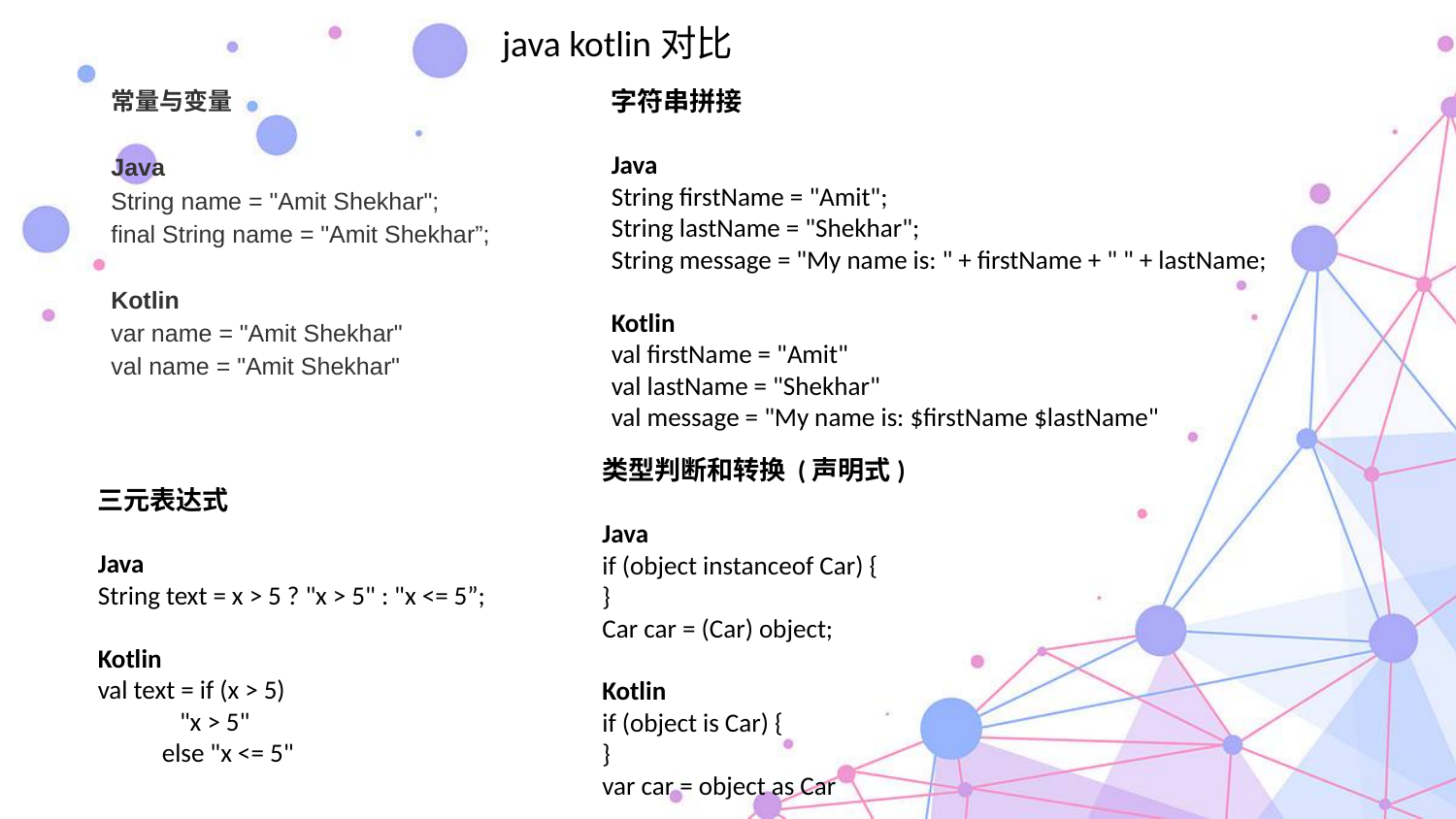

java kotlin对比
字符串拼接

Java
String firstName = "Amit";
String lastName = "Shekhar";
String message = "My name is: " + firstName + " " + lastName;

Kotlin
val firstName = "Amit"
val lastName = "Shekhar"
val message = "My name is: $firstName $lastName"
常量与变量

Java
String name = "Amit Shekhar";
final String name = "Amit Shekhar”;

Kotlin
var name = "Amit Shekhar"
val name = "Amit Shekhar"
类型判断和转换 (声明式)

Java
if (object instanceof Car) {
}
Car car = (Car) object;

Kotlin
if (object is Car) {
}
var car = object as Car
三元表达式

Java
String text = x > 5 ? "x > 5" : "x <= 5”;

Kotlin
val text = if (x > 5)
              "x > 5"
           else "x <= 5"